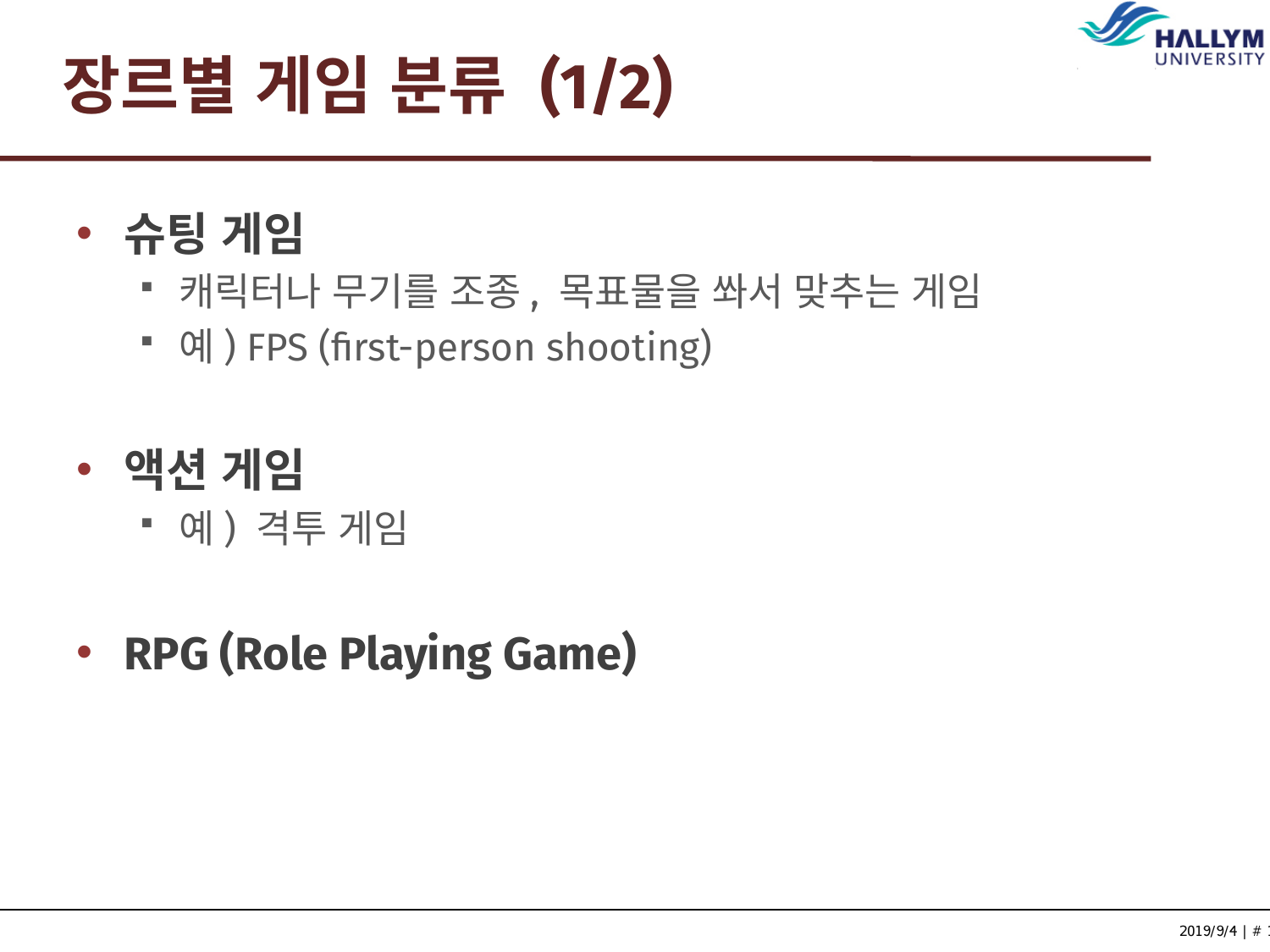

# 장르별 게임 분류 (1/2)
슈팅 게임
캐릭터나 무기를 조종, 목표물을 쏴서 맞추는 게임
예) FPS (first-person shooting)

액션 게임
예) 격투 게임

RPG (Role Playing Game)